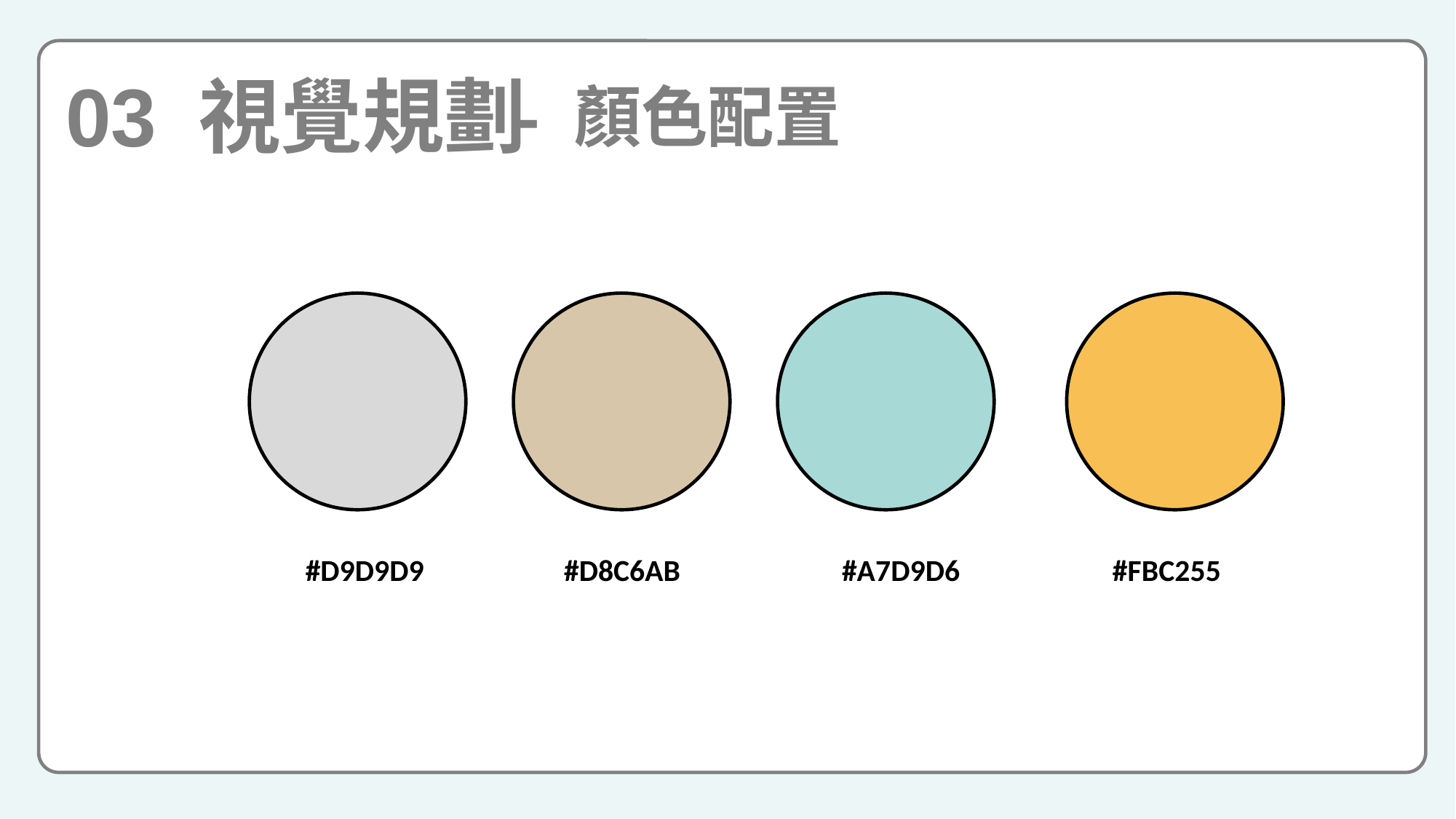

- 顏色配置
03 視覺規劃

#D9D9D9
#D8C6AB
#A7D9D6
#FBC255